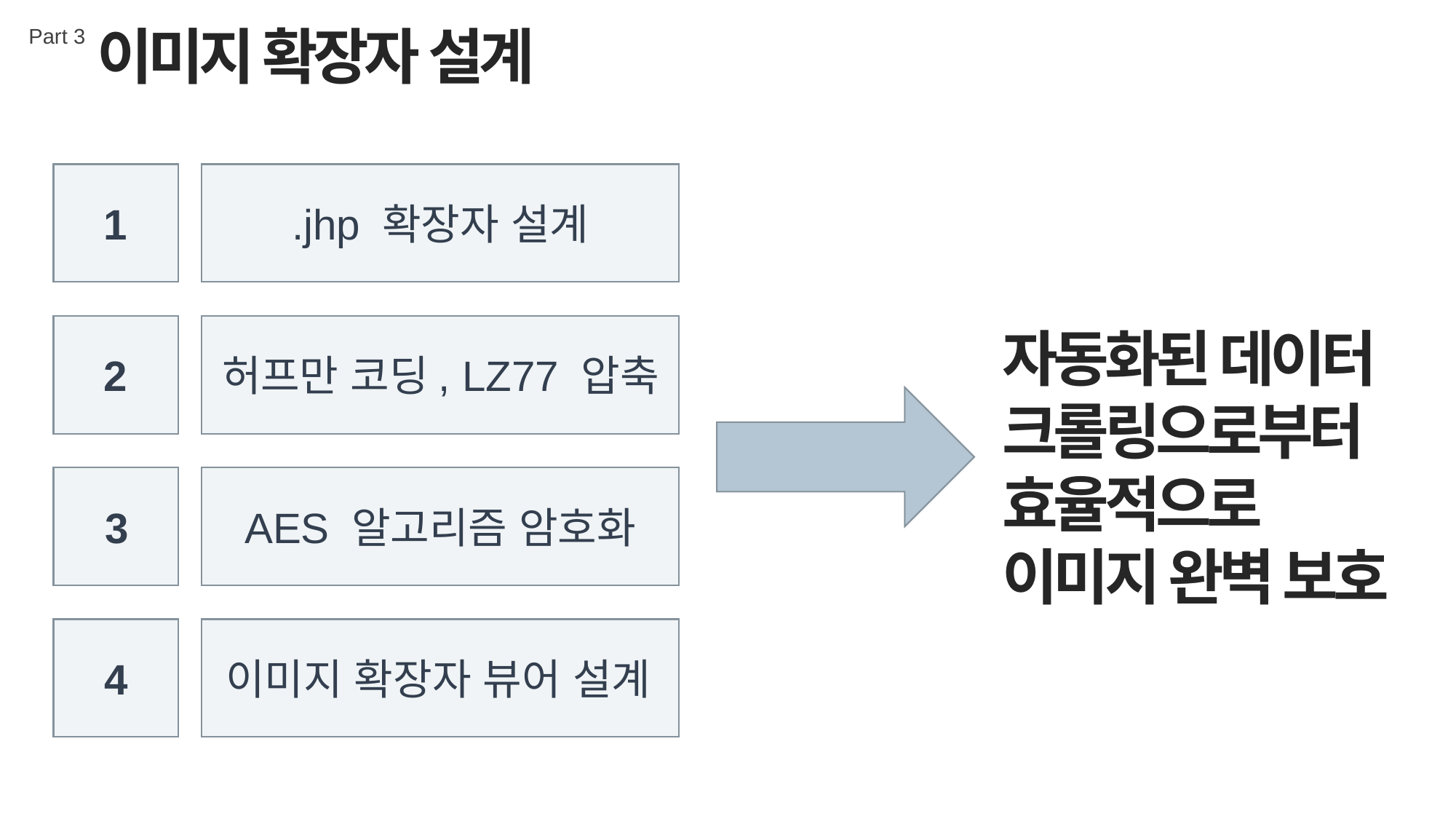

이미지 확장자 설계
Part 3

1
.jhp 확장자 설계
자동화된 데이터
크롤링으로부터
효율적으로 이미지 완벽 보호

2
허프만 코딩, LZ77 압축

3
AES 알고리즘 암호화

4
이미지 확장자 뷰어 설계